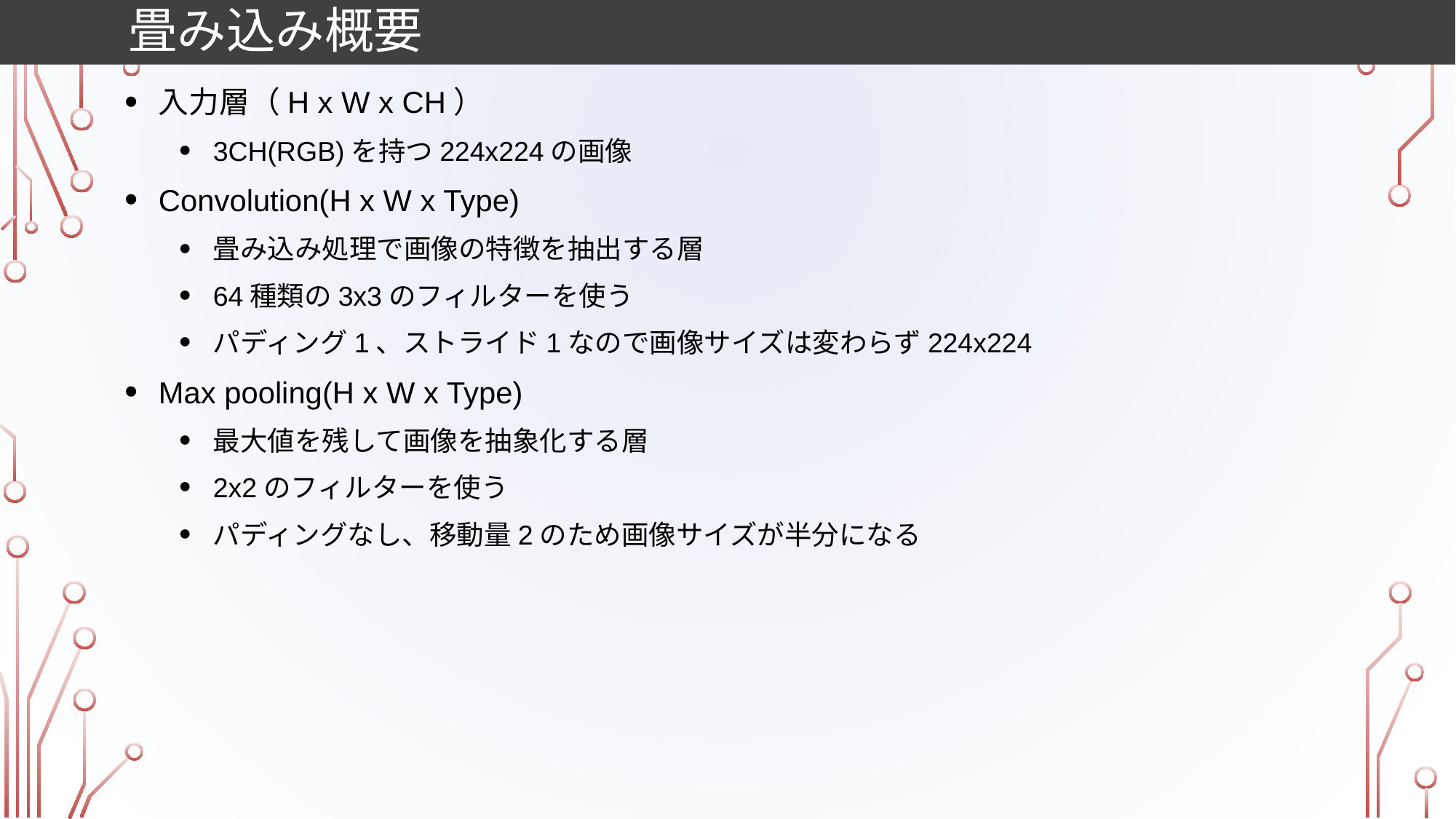

# 畳み込み概要
入力層（H x W x CH）
3CH(RGB)を持つ224x224の画像
Convolution(H x W x Type)
畳み込み処理で画像の特徴を抽出する層
64種類の3x3のフィルターを使う
パディング1、ストライド1なので画像サイズは変わらず224x224
Max pooling(H x W x Type)
最大値を残して画像を抽象化する層
2x2のフィルターを使う
パディングなし、移動量2のため画像サイズが半分になる